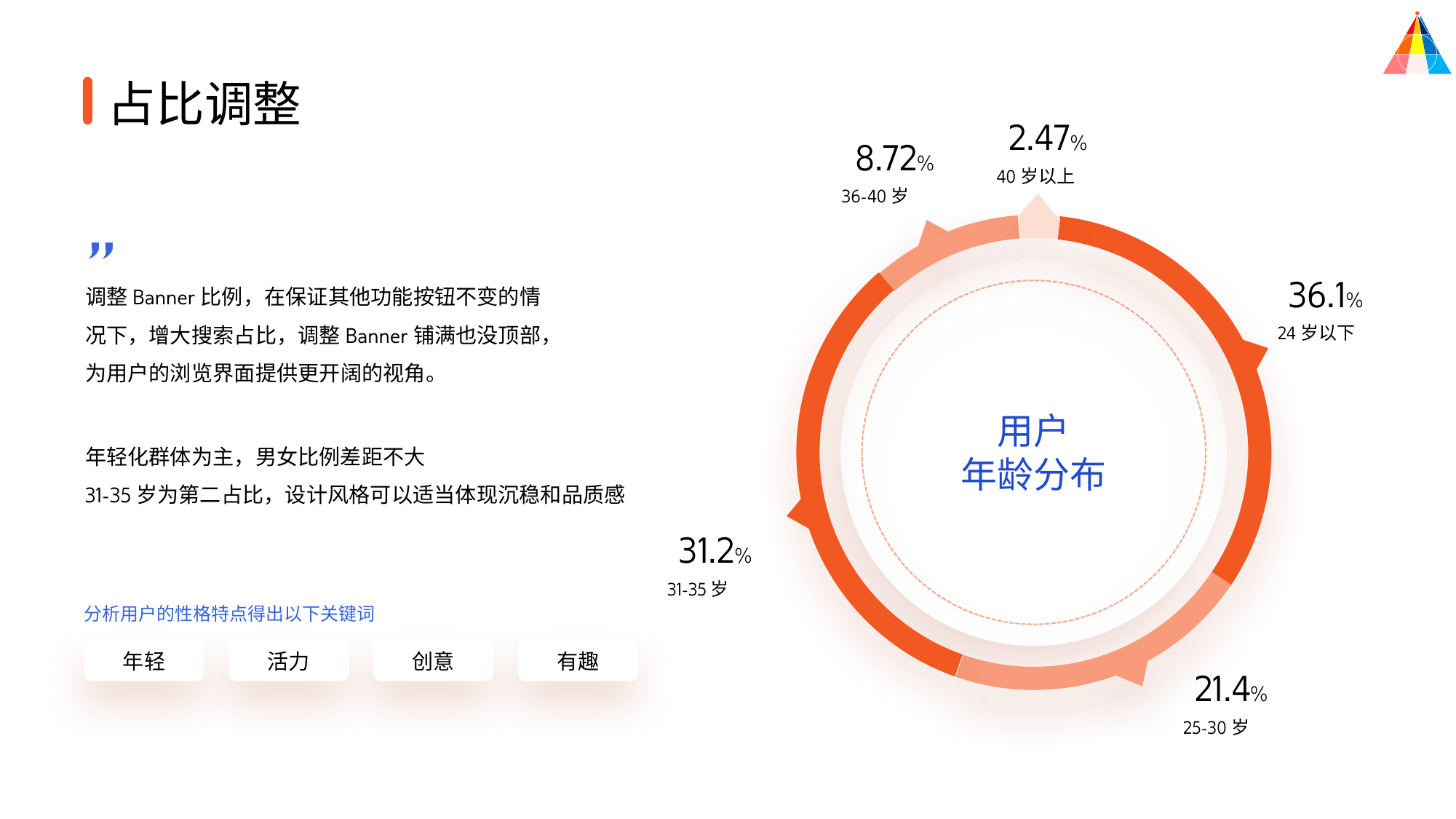

占比调整

2.47%
8.72%
40岁以上
36-40岁

”

调整Banner比例，在保证其他功能按钮不变的情况下，增大搜索占比，调整Banner铺满也没顶部，为用户的浏览界面提供更开阔的视角。
36.1%

24岁以下

用户
年龄分布
年轻化群体为主，男女比例差距不大
31-35岁为第二占比，设计风格可以适当体现沉稳和品质感

31.2%
31-35岁
分析用户的性格特点得出以下关键词

年轻

活力

创意

有趣
21.4%

25-30岁